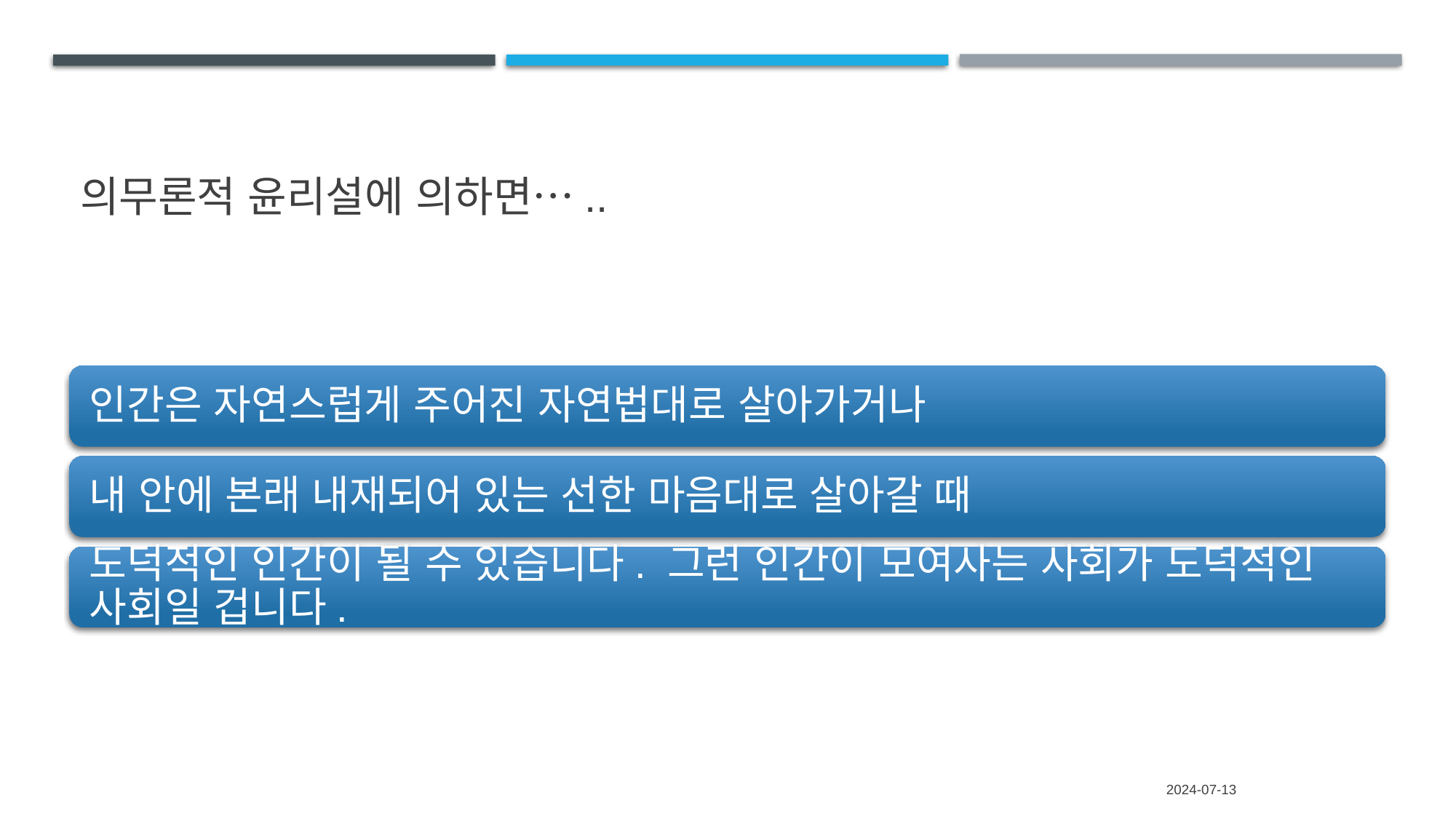

# 의무론적 윤리설에 의하면…..
인간은 자연스럽게 주어진 자연법대로 살아가거나
내 안에 본래 내재되어 있는 선한 마음대로 살아갈 때
도덕적인 인간이 될 수 있습니다. 그런 인간이 모여사는 사회가 도덕적인 사회일 겁니다.
2024-07-13